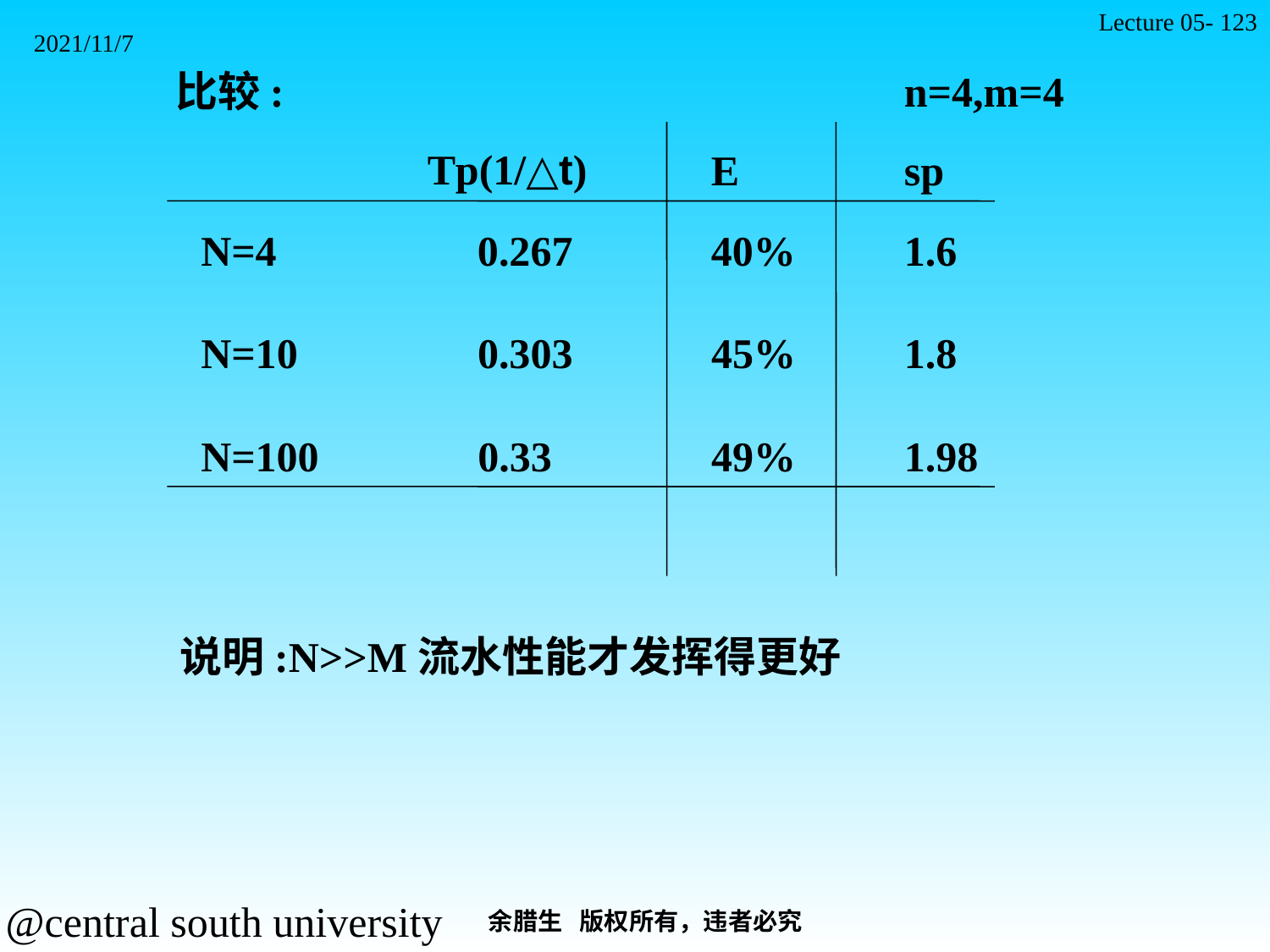

Lecture 05- 123
2021/11/7
比较:
n=4,m=4

Tp(1/△t)
E
sp

N=4                   0.267
40%
1.6
N=10                 0.303
45%
1.8
N=100               0.33
49%
1.98

说明:N>>M流水性能才发挥得更好
余腊生   版权所有，违者必究